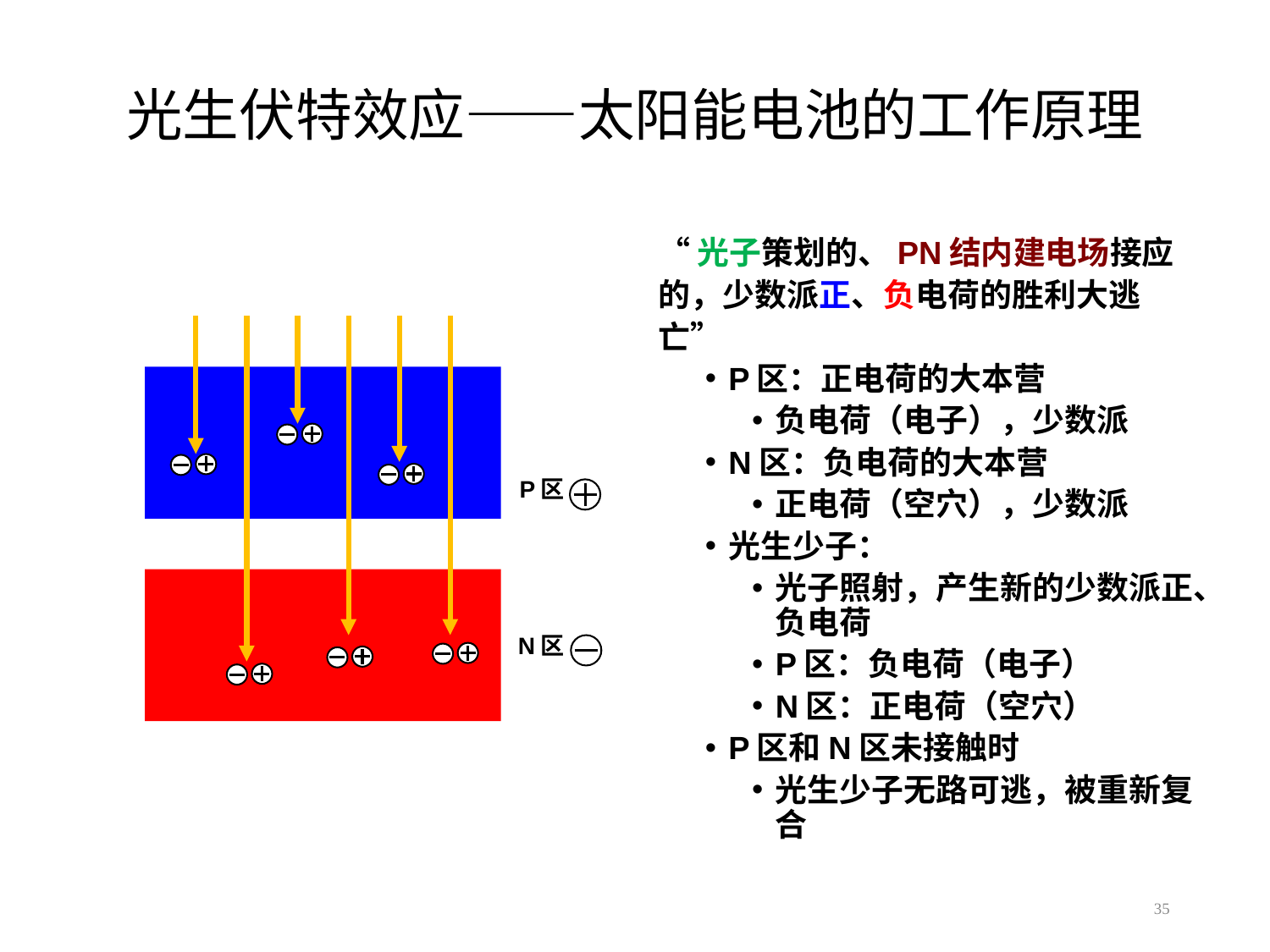

# 光生伏特效应——太阳能电池的工作原理
“光子策划的、PN结内建电场接应的，少数派正、负电荷的胜利大逃亡”
P区：正电荷的大本营
负电荷（电子），少数派
N区：负电荷的大本营
正电荷（空穴），少数派
光生少子：
光子照射，产生新的少数派正、负电荷
P区：负电荷（电子）
N区：正电荷（空穴）
P区和N区未接触时
光生少子无路可逃，被重新复合

P区
+
+
+
+
+
+
+

N区
+
+
+
+
+
+
+
35